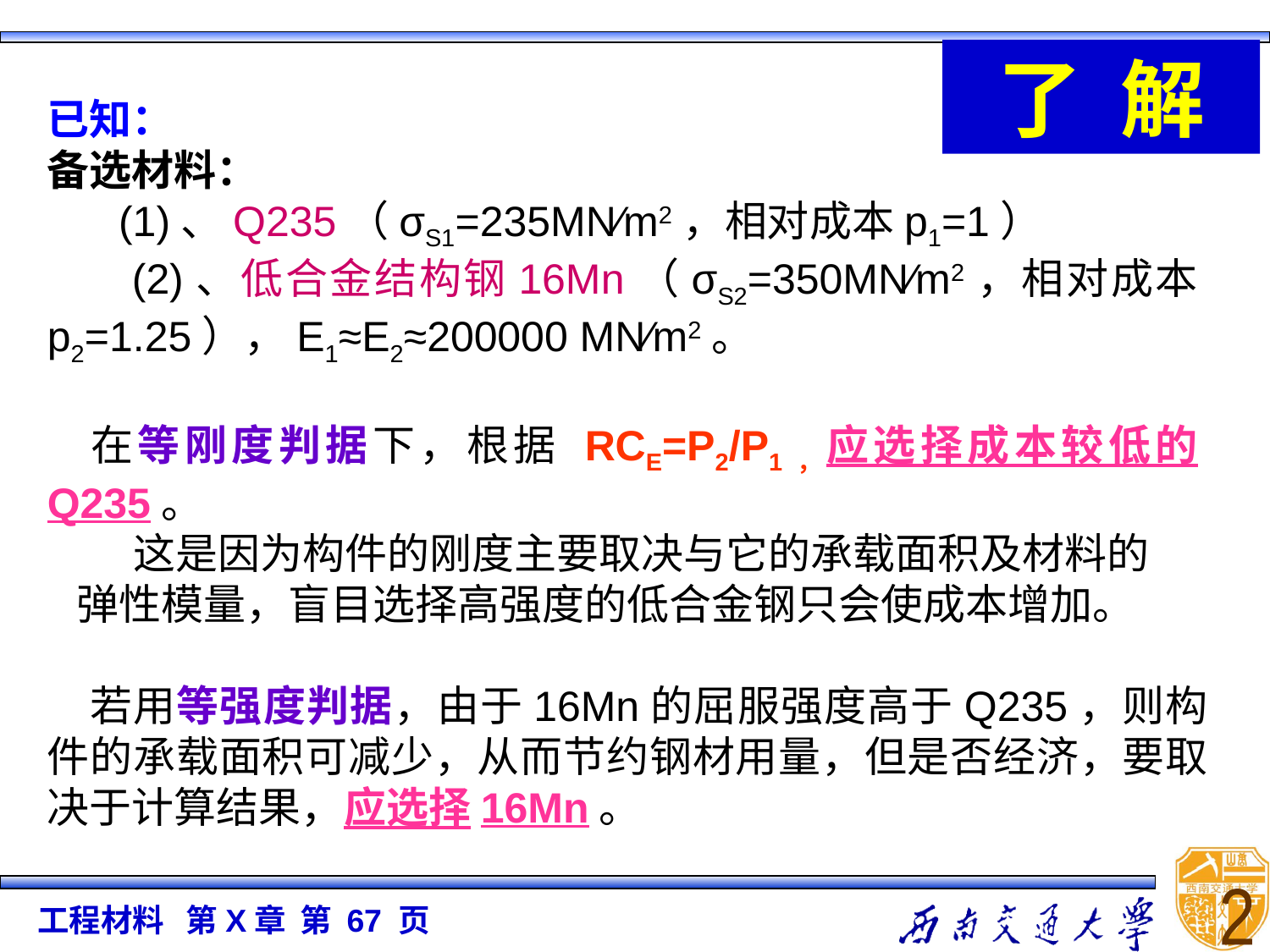

了  解
已知：
备选材料：
      (1)、Q235（σS1=235MN∕m2，相对成本p1=1）
      (2)、低合金结构钢16Mn（σS2=350MN∕m2，相对成本p2=1.25），E1≈E2≈200000 MN∕m2。

  在等刚度判据下，根据 RCE=P2/P1，应选择成本较低的Q235。
        这是因为构件的刚度主要取决与它的承载面积及材料的
  弹性模量，盲目选择高强度的低合金钢只会使成本增加。

   若用等强度判据，由于16Mn的屈服强度高于Q235，则构件的承载面积可减少，从而节约钢材用量，但是否经济，要取决于计算结果，应选择16Mn。
2